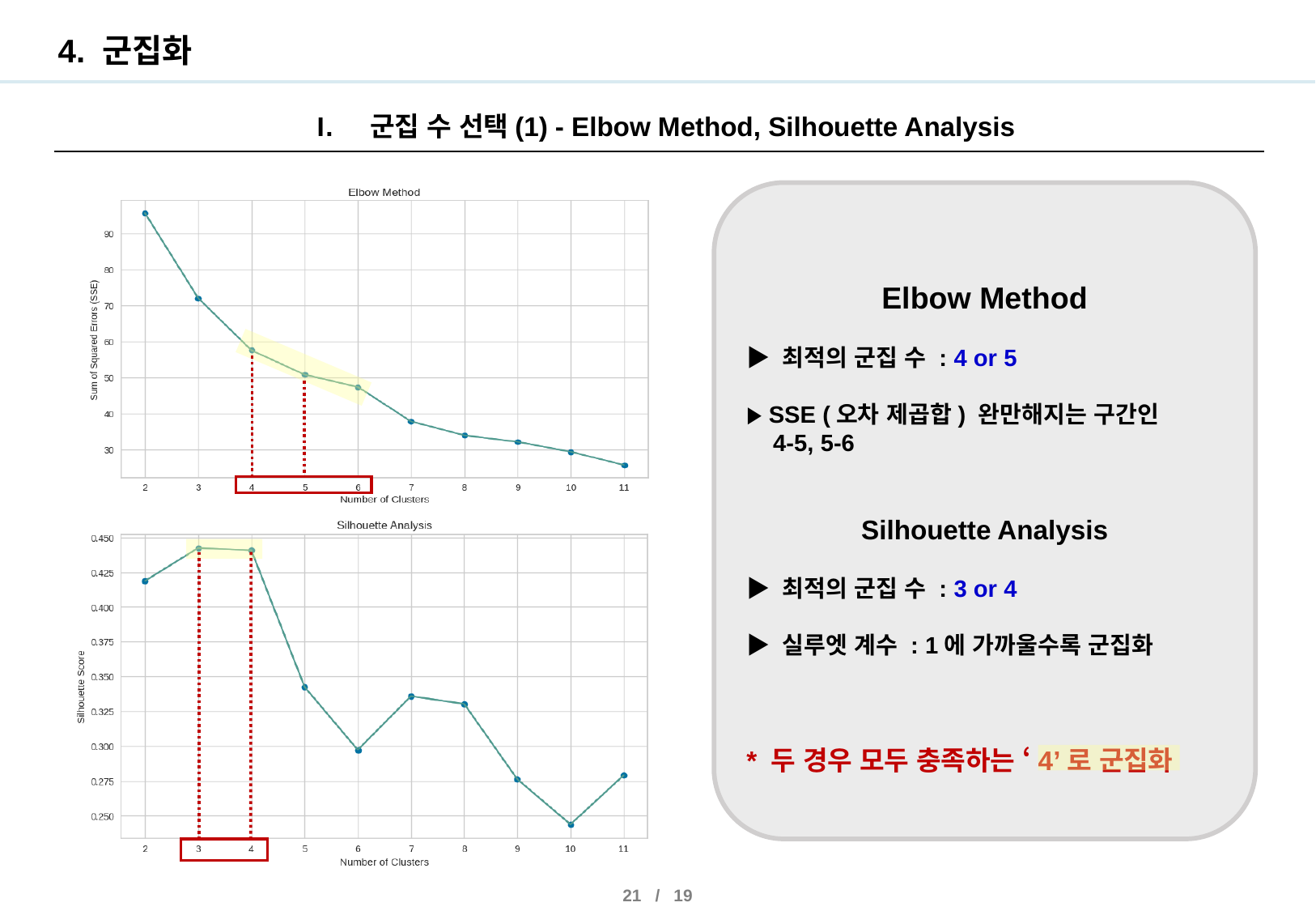

# 4. 군집화
군집 수 선택(1) - Elbow Method, Silhouette Analysis

Elbow Method

▶ 최적의 군집 수 : 4 or 5

▶ SSE (오차 제곱합) 완만해지는 구간인
    4-5, 5-6

Silhouette Analysis

▶ 최적의 군집 수 : 3 or 4

▶ 실루엣 계수 : 1에 가까울수록 군집화

* 두 경우 모두 충족하는 ‘4’로 군집화